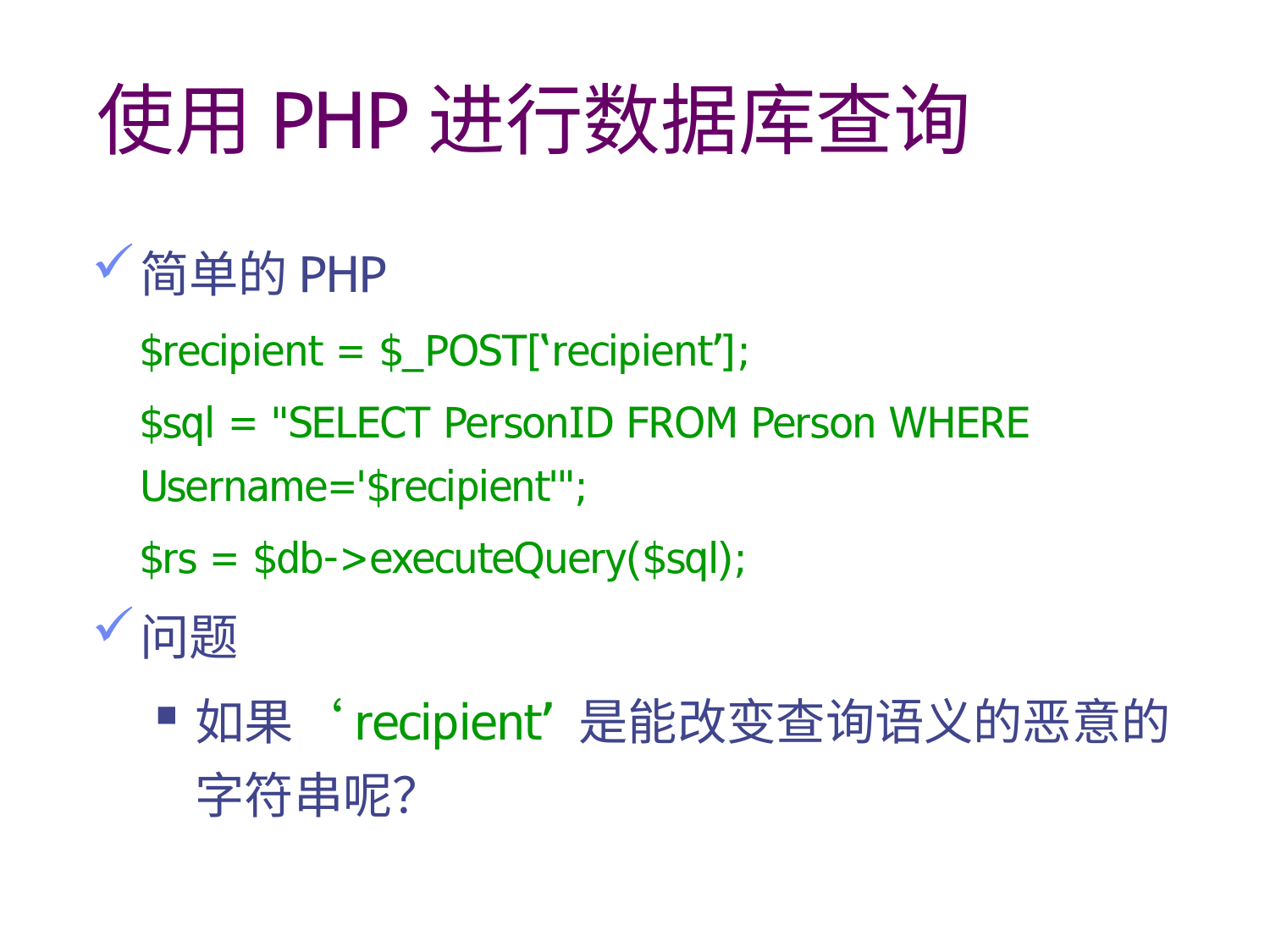

# 使用PHP进行数据库查询
简单的PHP
	$recipient = $_POST[‘recipient’];
	$sql = "SELECT PersonID FROM Person WHERE 	Username='$recipient'";
	$rs = $db->executeQuery($sql);
问题
如果‘recipient’ 是能改变查询语义的恶意的字符串呢？